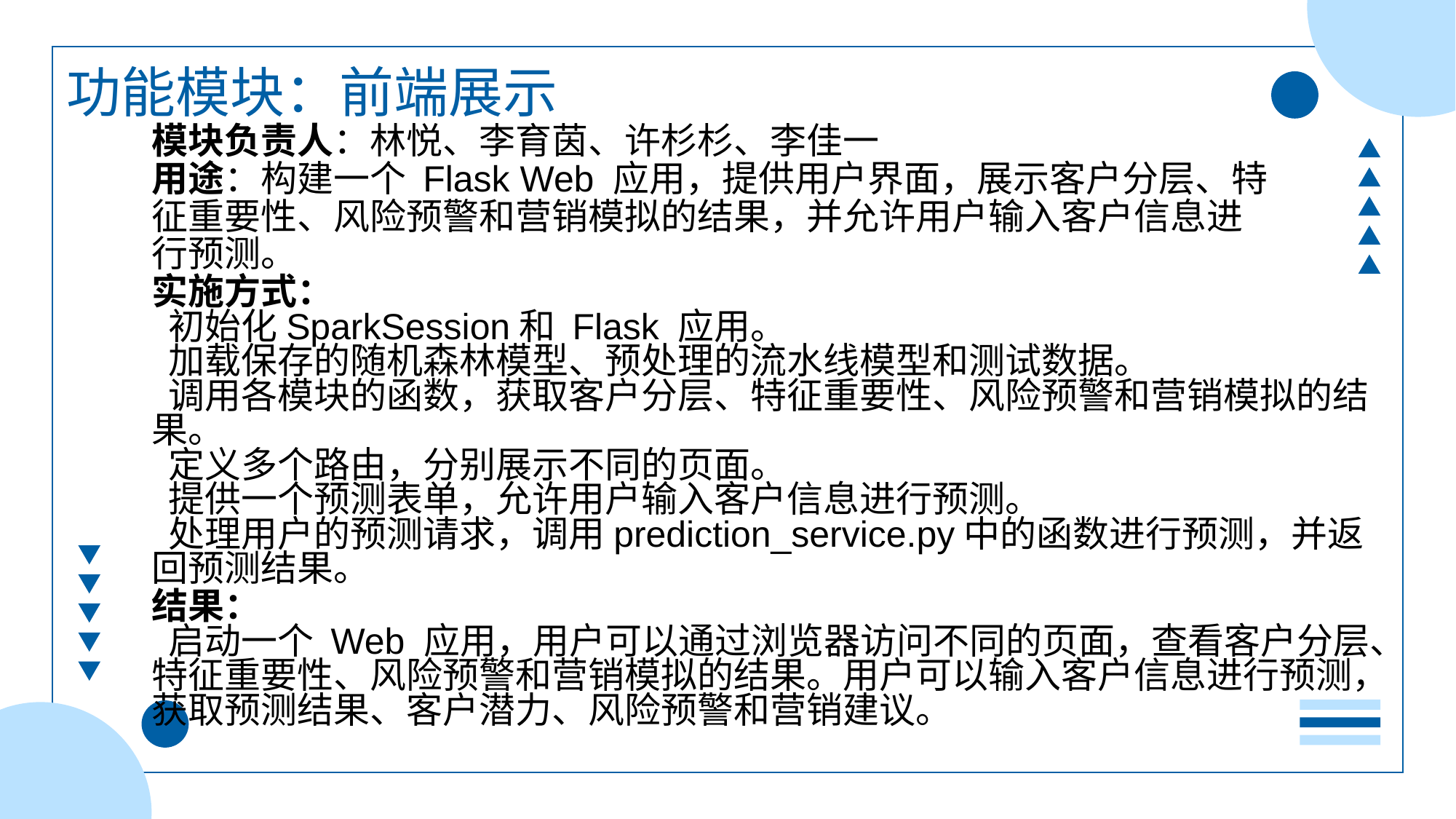

功能模块：前端展示
模块负责人：林悦、李育茵、许杉杉、李佳一
用途：构建一个 Flask Web 应用，提供用户界面，展示客户分层、特
征重要性、风险预警和营销模拟的结果，并允许用户输入客户信息进
行预测。
实施方式：
 初始化SparkSession和 Flask 应用。
 加载保存的随机森林模型、预处理的流水线模型和测试数据。
 调用各模块的函数，获取客户分层、特征重要性、风险预警和营销模拟的结
果。
 定义多个路由，分别展示不同的页面。
 提供一个预测表单，允许用户输入客户信息进行预测。
 处理用户的预测请求，调用prediction_service.py中的函数进行预测，并返
回预测结果。
结果：
 启动一个 Web 应用，用户可以通过浏览器访问不同的页面，查看客户分层、
特征重要性、风险预警和营销模拟的结果。用户可以输入客户信息进行预测，
获取预测结果、客户潜力、风险预警和营销建议。